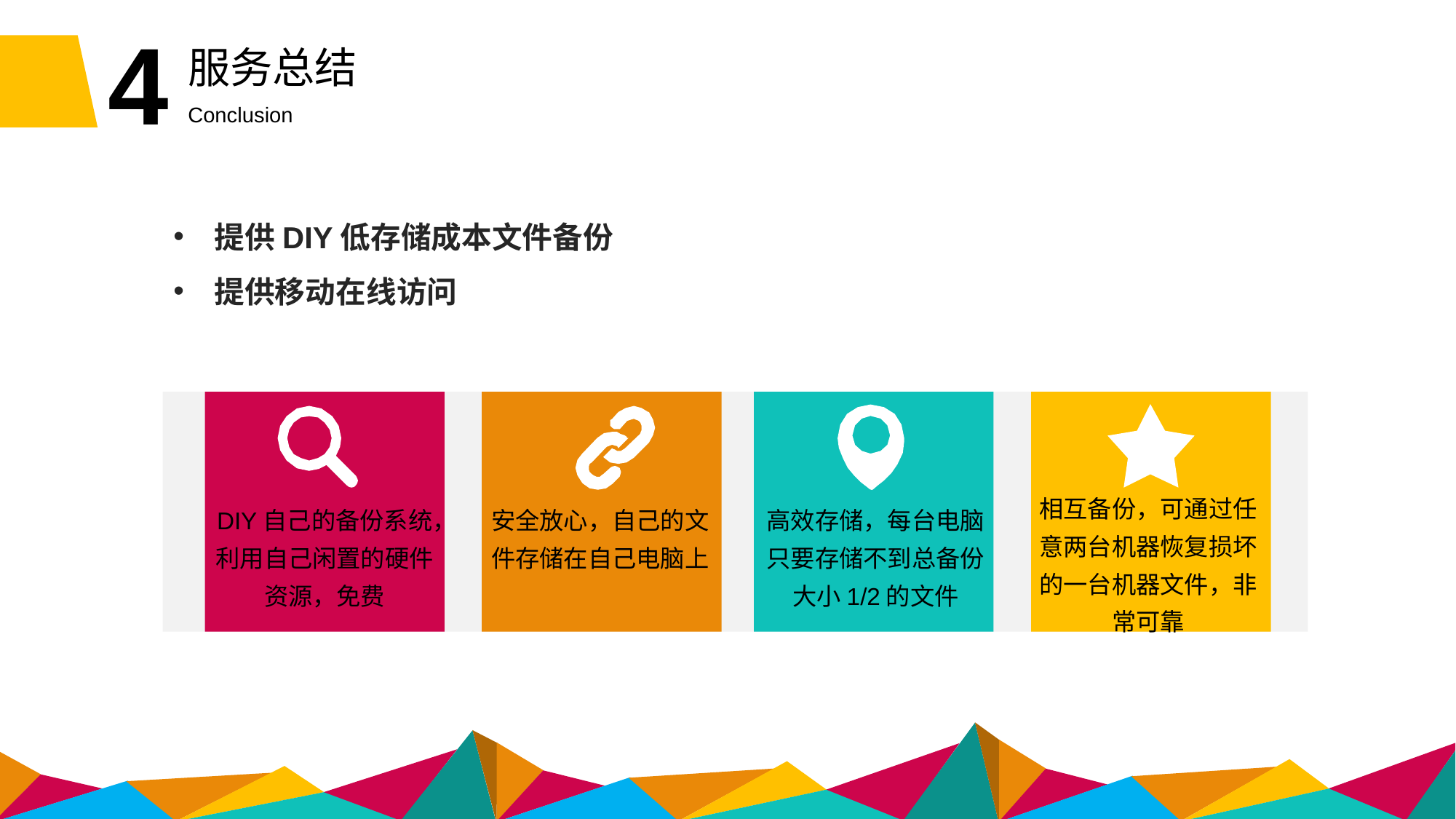

4

服务总结
Conclusion
提供DIY低存储成本文件备份
提供移动在线访问

相互备份，可通过任意两台机器恢复损坏的一台机器文件，非常可靠
DIY自己的备份系统，利用自己闲置的硬件资源，免费
安全放心，自己的文件存储在自己电脑上
高效存储，每台电脑只要存储不到总备份大小1/2的文件